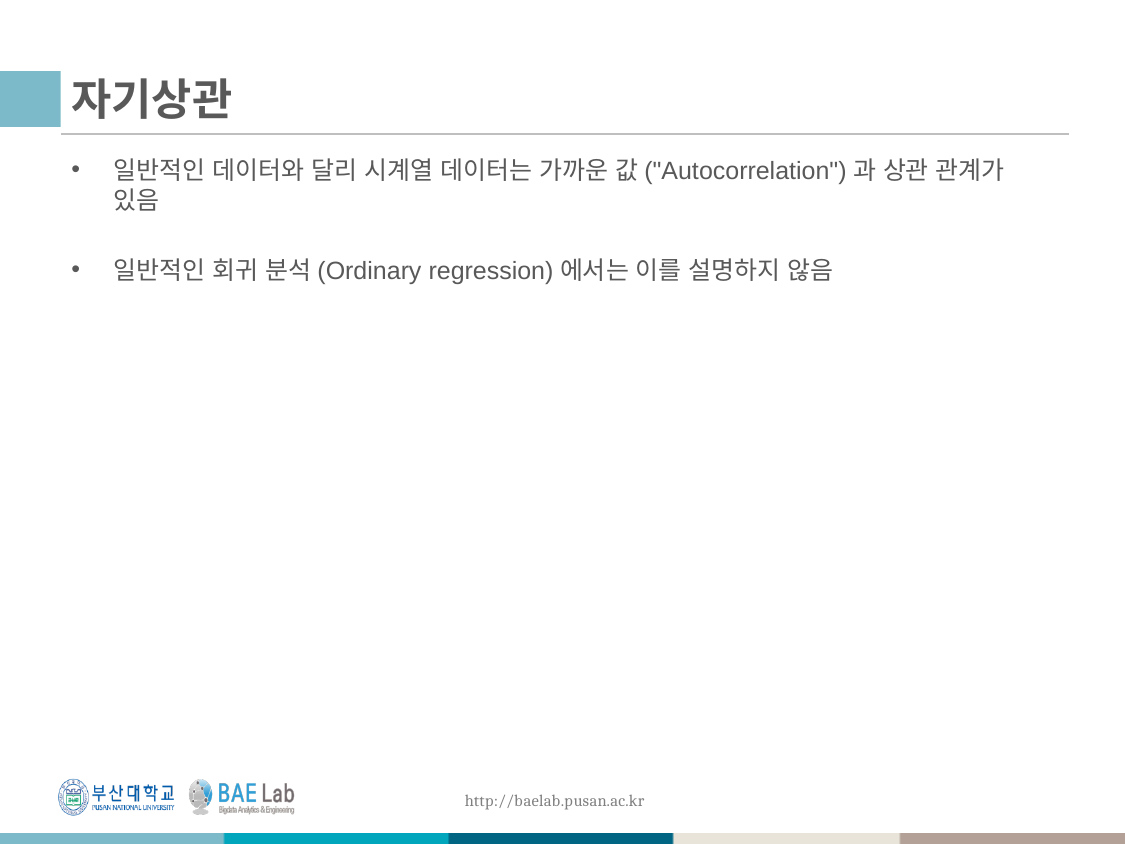

# 자기상관
일반적인 데이터와 달리 시계열 데이터는 가까운 값("Autocorrelation")과 상관 관계가 있음

일반적인 회귀 분석(Ordinary regression)에서는 이를 설명하지 않음